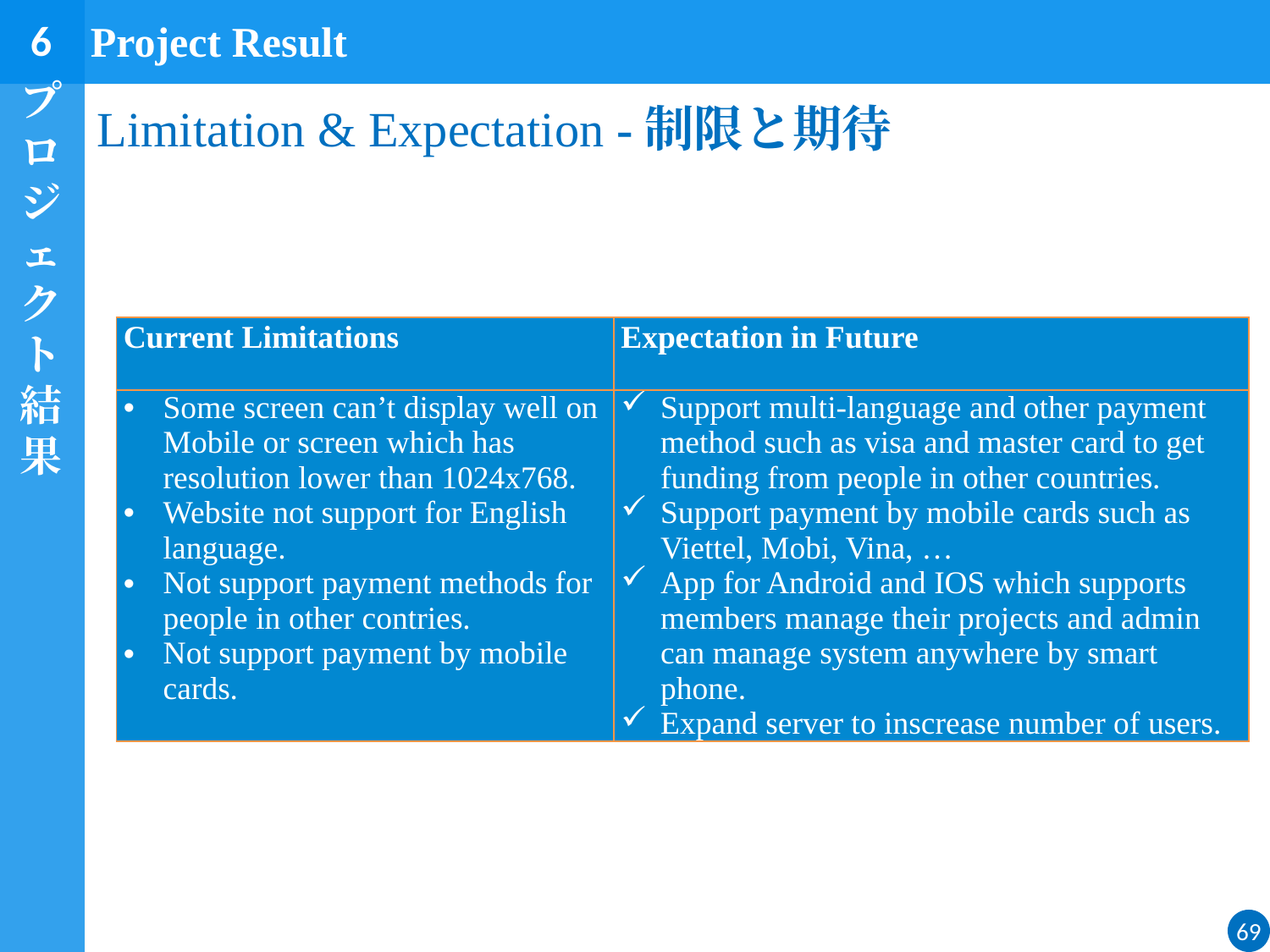

6
Project Result
プロジェクト結果
# Limitation & Expectation -制限と期待
| Current Limitations | Expectation in Future |
| --- | --- |
| Some screen can’t display well on Mobile or screen which has resolution lower than 1024x768. Website not support for English language. Not support payment methods for people in other contries. Not support payment by mobile cards. | Support multi-language and other payment method such as visa and master card to get funding from people in other countries. Support payment by mobile cards such as Viettel, Mobi, Vina, … App for Android and IOS which supports members manage their projects and admin can manage system anywhere by smart phone. Expand server to inscrease number of users. |
69